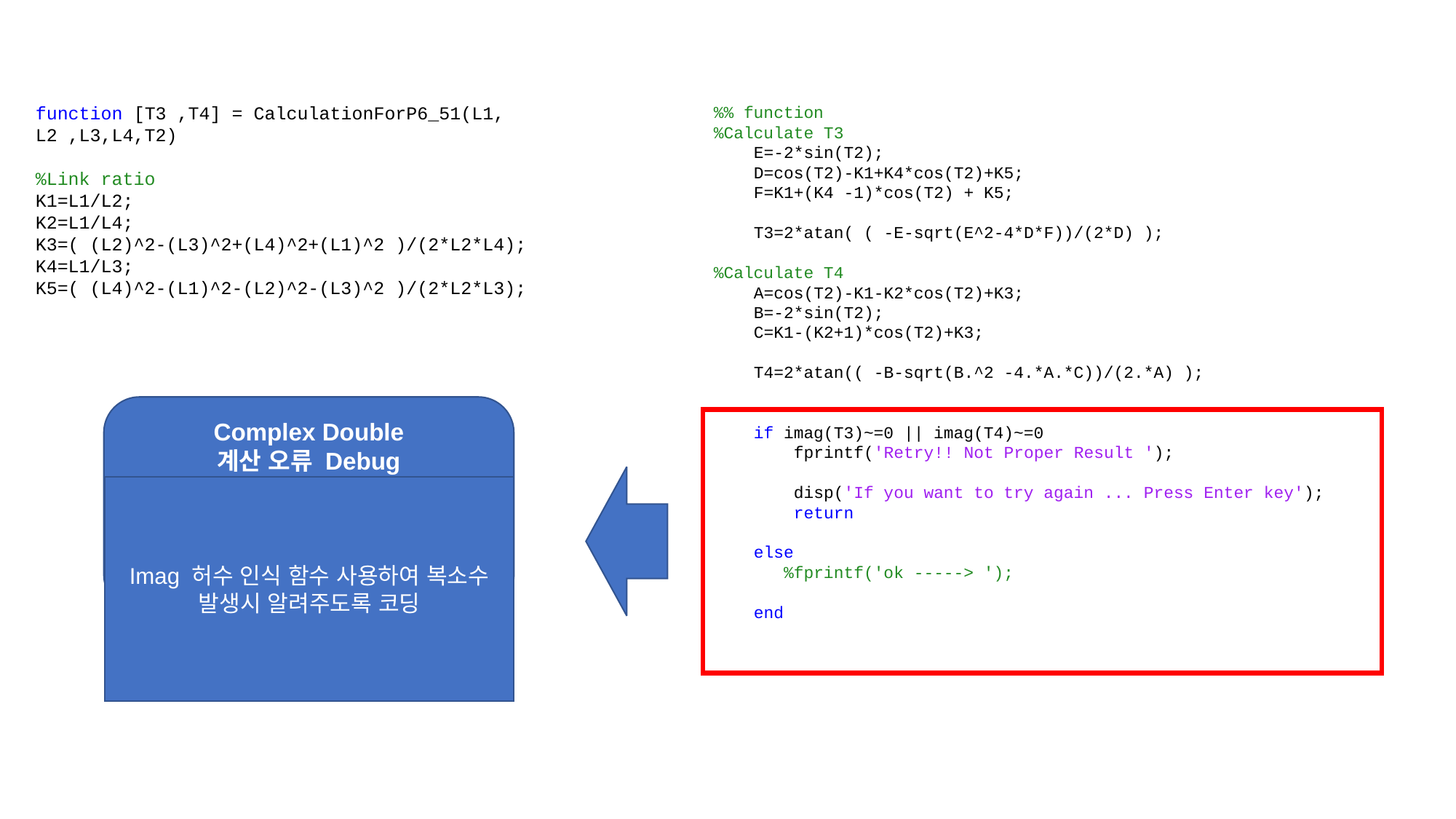

function [T3 ,T4] = CalculationForP6_51(L1, L2 ,L3,L4,T2)

%Link ratio
K1=L1/L2;
K2=L1/L4;
K3=( (L2)^2-(L3)^2+(L4)^2+(L1)^2 )/(2*L2*L4);
K4=L1/L3;
K5=( (L4)^2-(L1)^2-(L2)^2-(L3)^2 )/(2*L2*L3);

%% function
%Calculate T3
    E=-2*sin(T2);
    D=cos(T2)-K1+K4*cos(T2)+K5;
    F=K1+(K4 -1)*cos(T2) + K5;

    T3=2*atan( ( -E-sqrt(E^2-4*D*F))/(2*D) );

%Calculate T4
    A=cos(T2)-K1-K2*cos(T2)+K3;
    B=-2*sin(T2);
    C=K1-(K2+1)*cos(T2)+K3;

    T4=2*atan(( -B-sqrt(B.^2 -4.*A.*C))/(2.*A) );

    if imag(T3)~=0 || imag(T4)~=0
        fprintf('Retry!! Not Proper Result ');

        disp('If you want to try again ... Press Enter key');
        return

    else
       %fprintf('ok -----> ');

    end
Complex Double
계산 오류 Debug

Imag 허수 인식 함수 사용하여 복소수 발생시 알려주도록 코딩